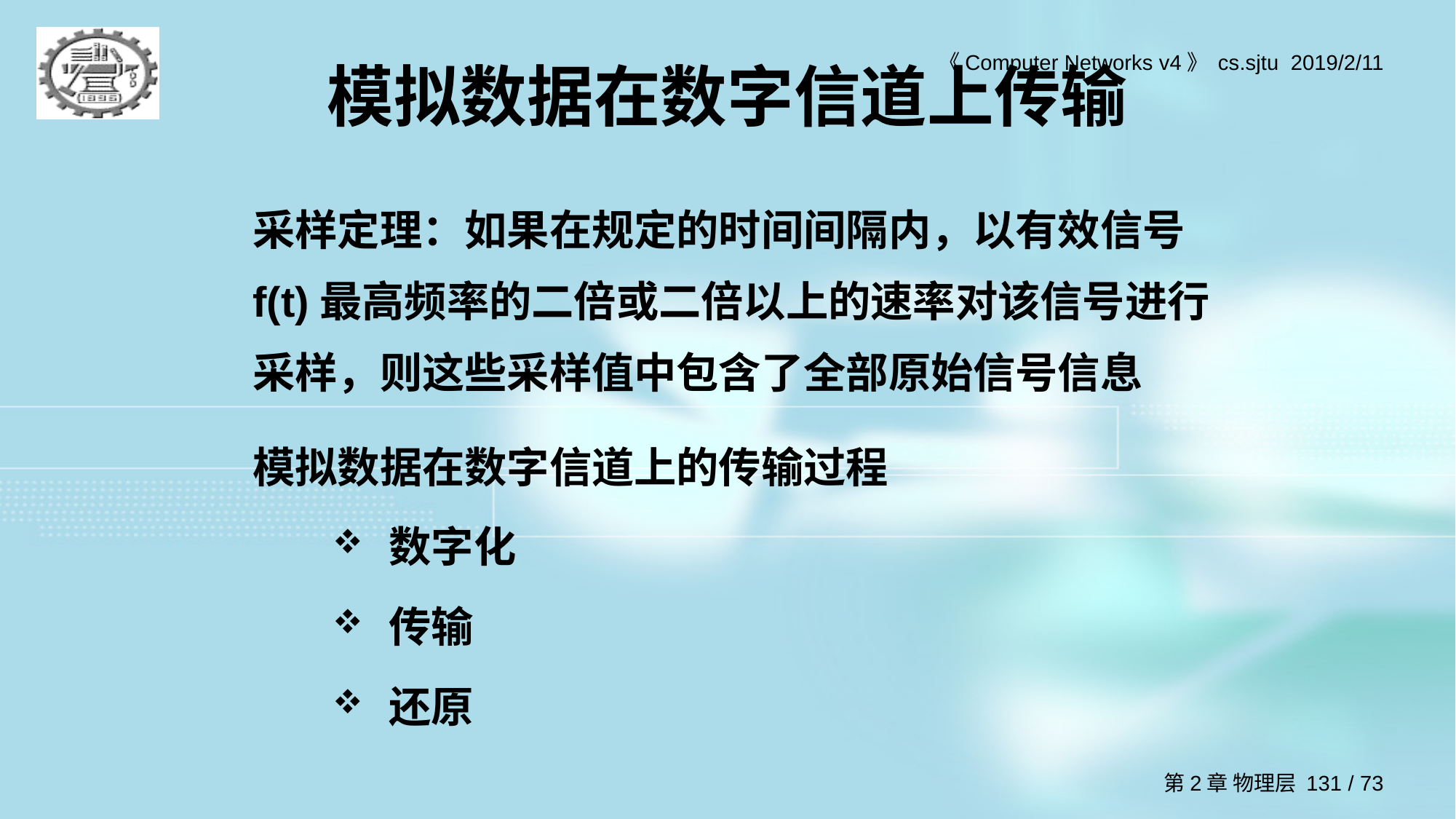

# 模拟数据在数字信道上传输
采样定理：如果在规定的时间间隔内，以有效信号f(t)最高频率的二倍或二倍以上的速率对该信号进行采样，则这些采样值中包含了全部原始信号信息
模拟数据在数字信道上的传输过程
数字化
传输
还原